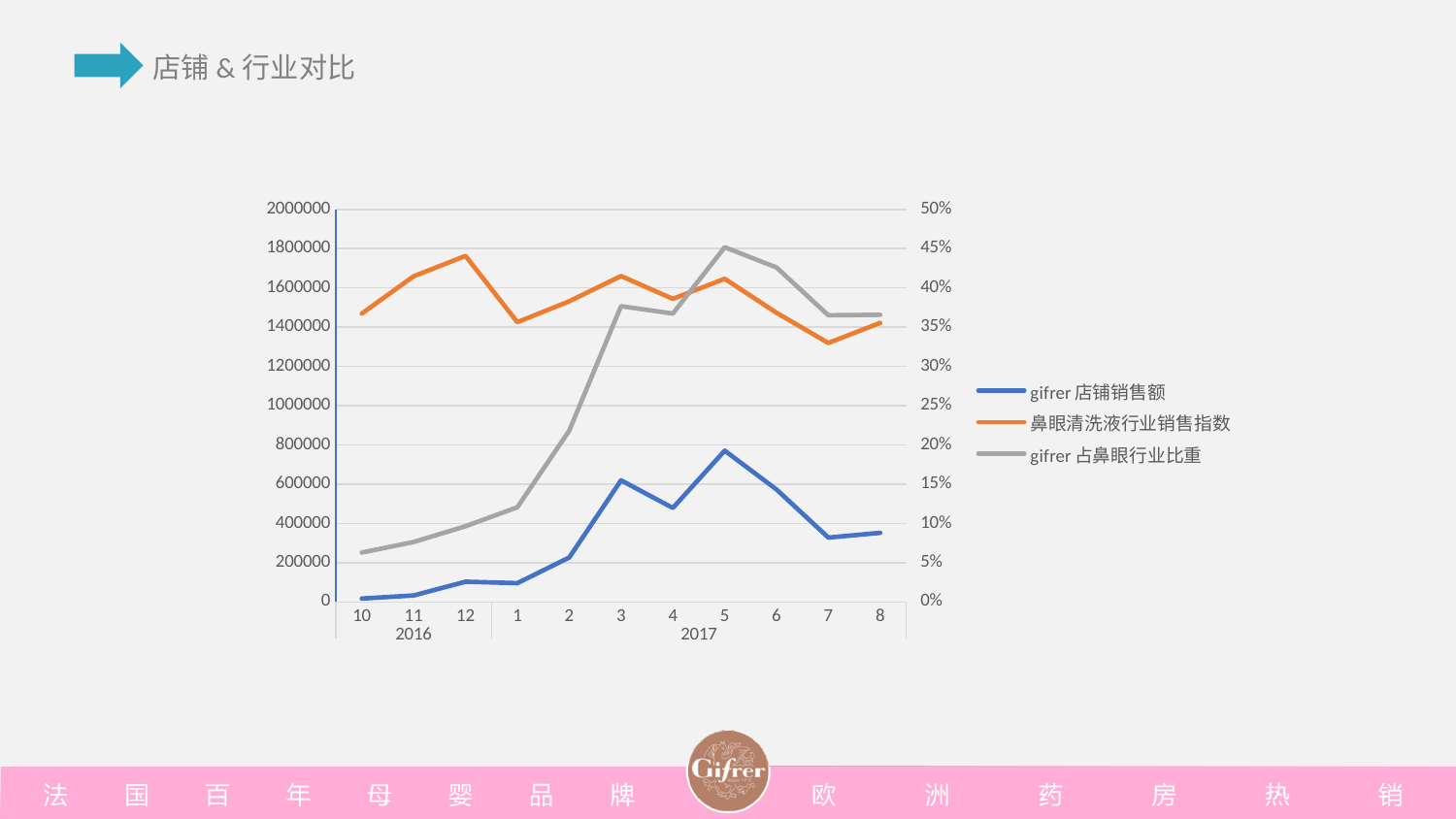

### Chart

| Category | gifrer店铺销售额 | 鼻眼清洗液行业销售指数 | gifrer占鼻眼行业比重 |
|---|---|---|---|
| 10 | 17151.01 | 1469045.6 | 0.0628500572072099 |
| 11 | 32886.28 | 1659257.6 | 0.0762707369850227 |
| 12 | 102890.44 | 1762987.6 | 0.09637140953231889 |
| 1 | 95490.0 | 1425305.2 | 0.12051257513127715 |
| 2 | 225957.06 | 1531657.6 | 0.2180210511801071 |
| 3 | 619193.65 | 1660247.6 | 0.3767269412104556 |
| 4 | 478711.1 | 1544140.4000000001 | 0.3672754109665157 |
| 5 | 770407.19 | 1646453.6 | 0.4518297995157592 |
| 6 | 572863.6 | 1473296.0000000002 | 0.42606020786047066 |
| 7 | 327661.7 | 1319282.8 | 0.3650950349689998 |
| 8 | 351894.78 | 1421952.4000000001 | 0.3657351680689171 |

### Chart

| Category |
|---|